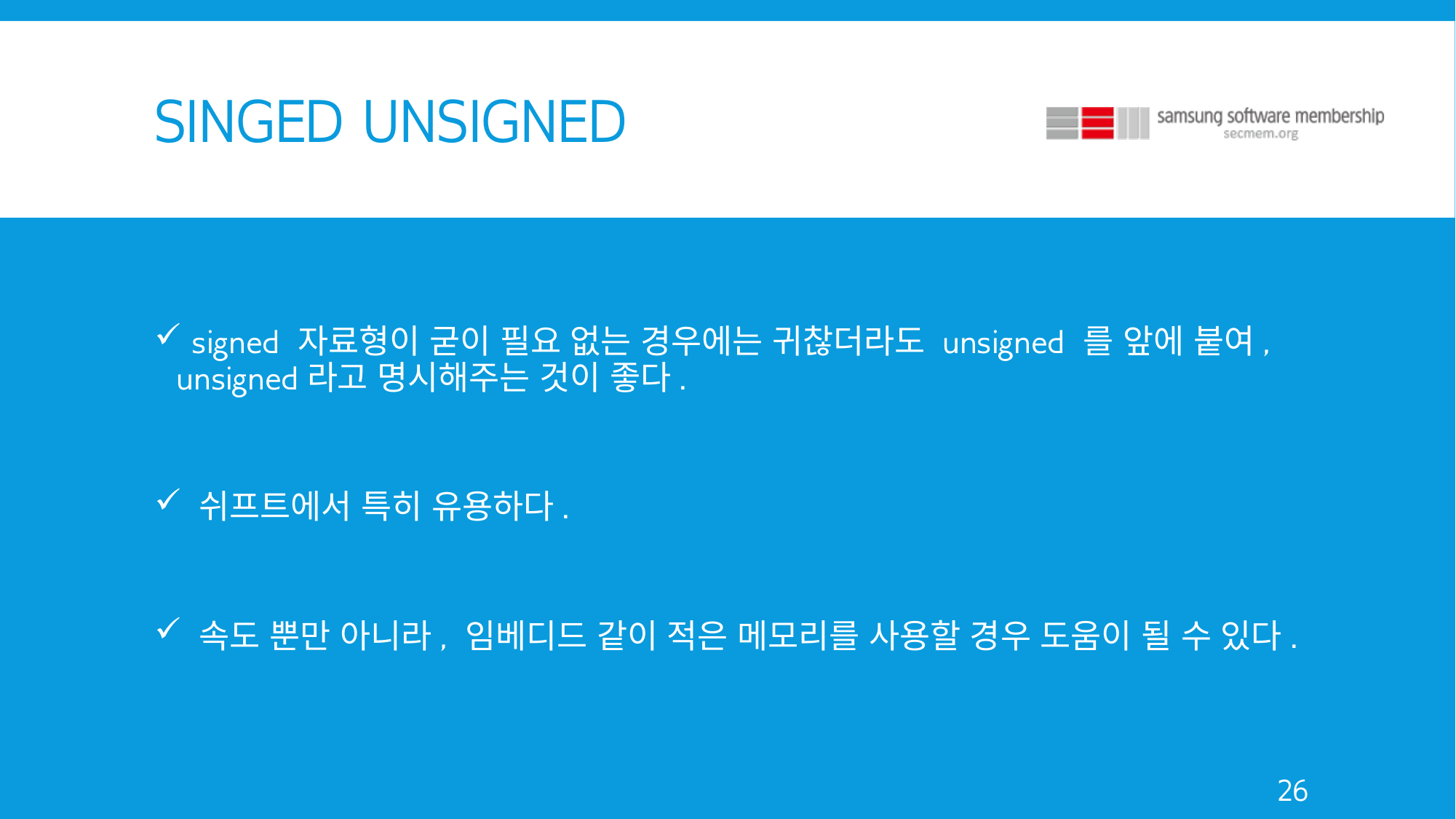

# Singed Unsigned

 signed 자료형이 굳이 필요 없는 경우에는 귀찮더라도 unsigned 를 앞에 붙여, unsigned라고 명시해주는 것이 좋다.
 쉬프트에서 특히 유용하다.
 속도 뿐만 아니라, 임베디드 같이 적은 메모리를 사용할 경우 도움이 될 수 있다.
26